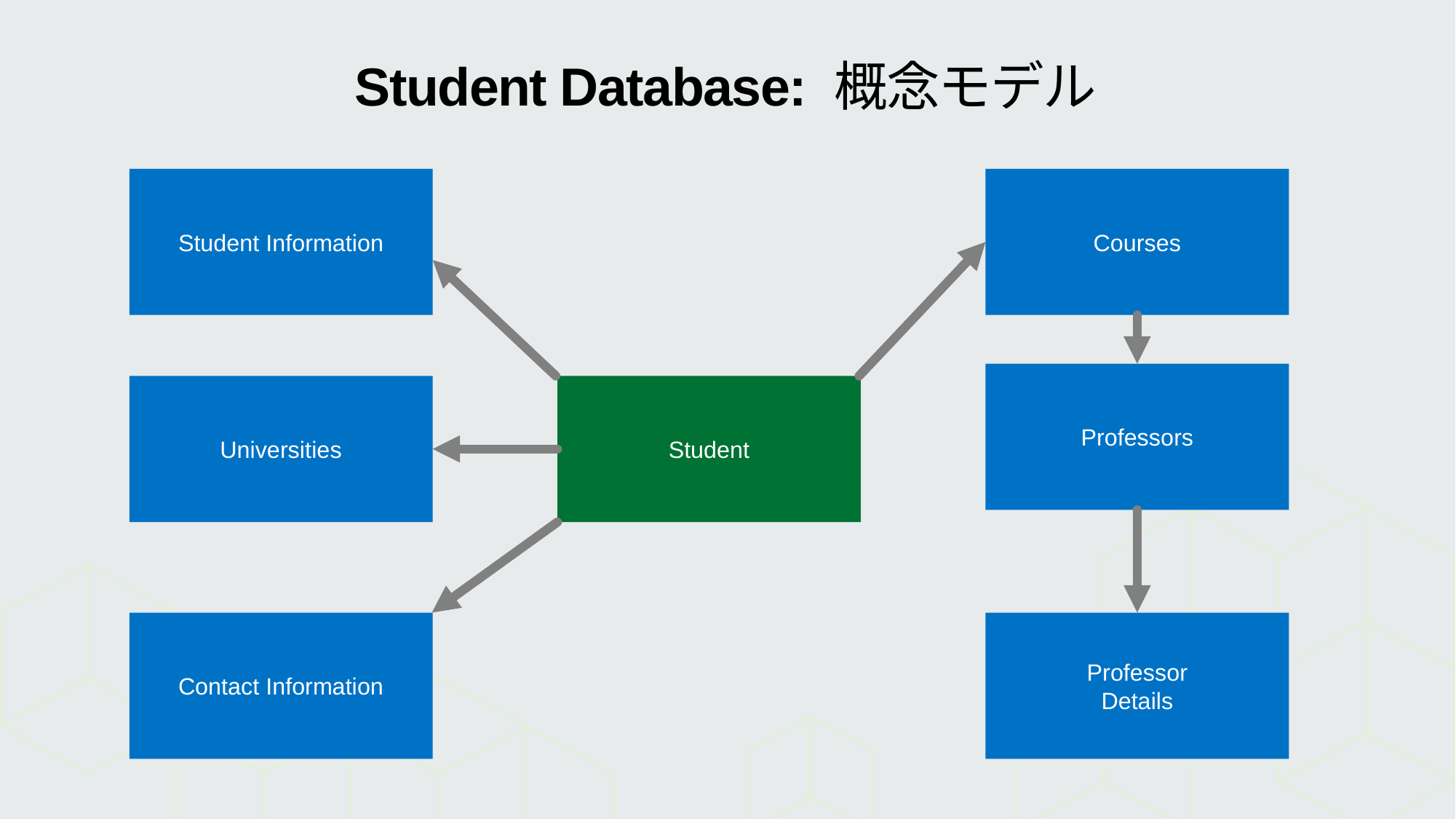

# Student Database: 概念モデル
Student Information
Courses
Professors
Universities
Student
Contact Information
Professor
Details